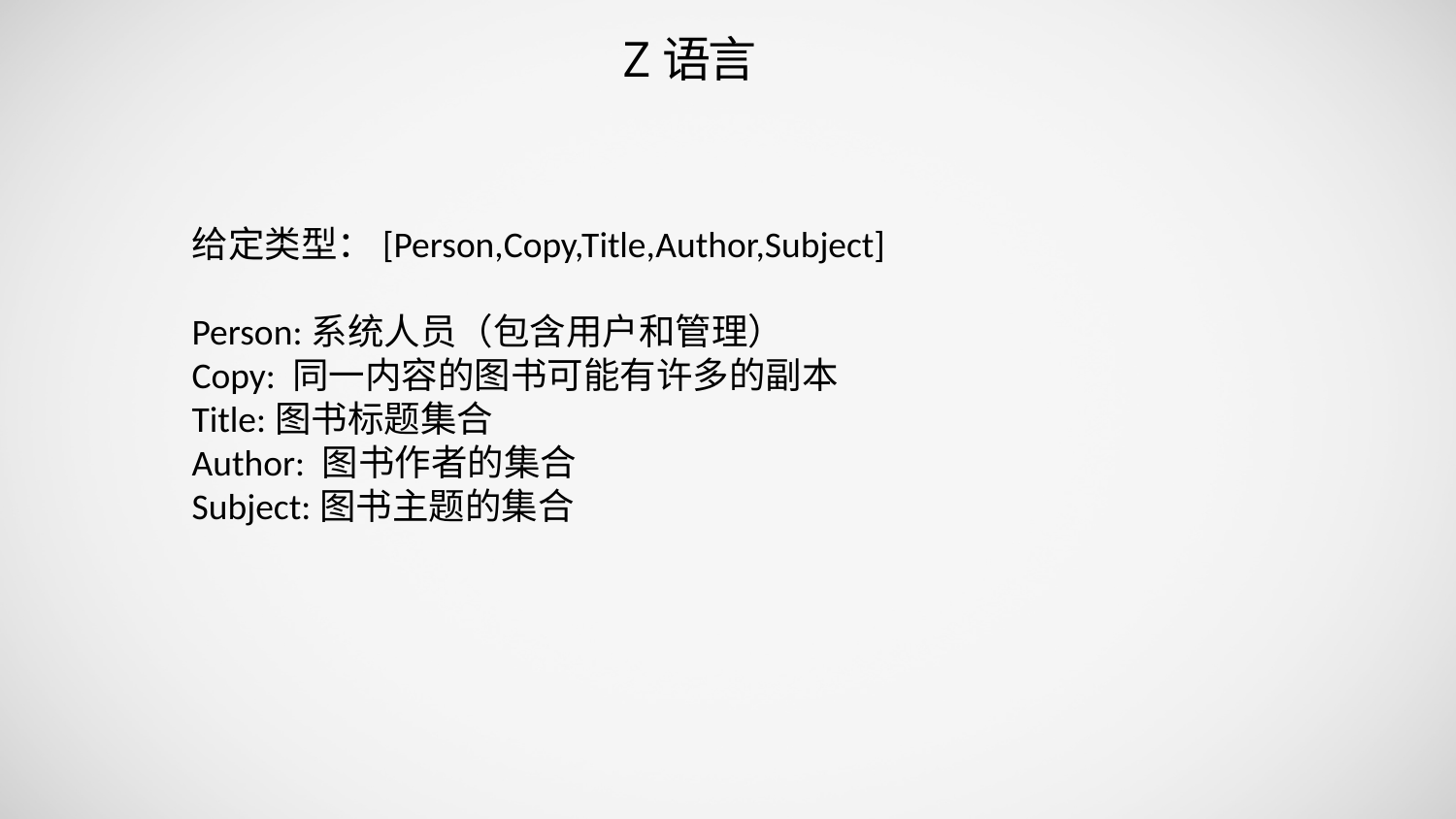

Z语言
给定类型：[Person,Copy,Title,Author,Subject]

Person:系统人员（包含用户和管理）
Copy: 同一内容的图书可能有许多的副本
Title:图书标题集合
Author: 图书作者的集合
Subject:图书主题的集合